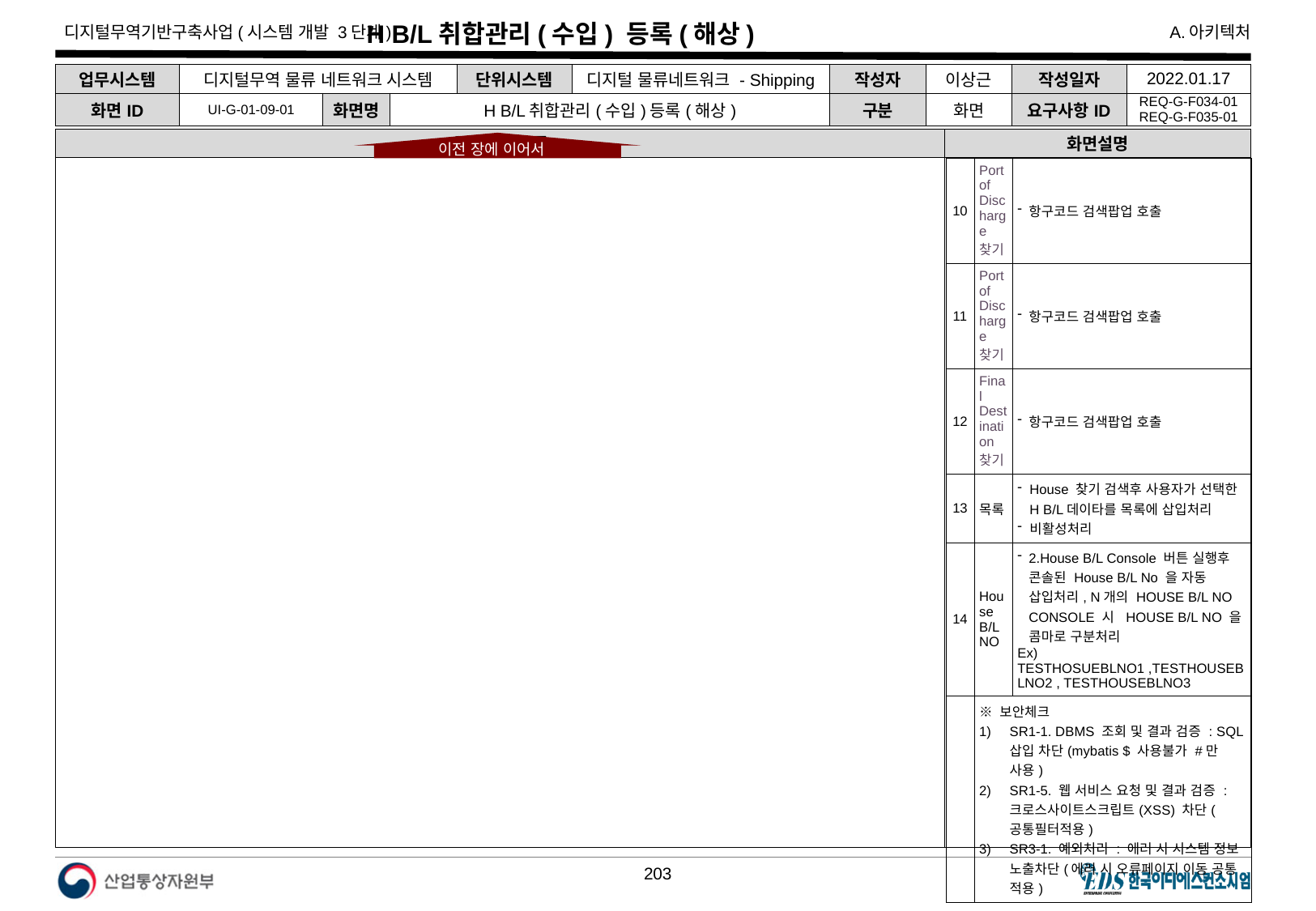

# H B/L취합관리(수입) 등록(해상)
| 업무시스템 | 디지털무역 물류 네트워크 시스템 |  |  | 단위시스템 | 디지털 물류네트워크 - Shipping | 작성자 | 이상근 | 작성일자 | 2022.01.17 |
| --- | --- | --- | --- | --- | --- | --- | --- | --- | --- |
| 화면ID | UI-G-01-09-01 | 화면명 | H B/L취합관리(수입)등록(해상) |  |  | 구분 | 화면 | 요구사항ID | REQ-G-F034-01 REQ-G-F035-01 |
운임관리 등록

화면설명

이전 장에 이어서

| 10 | Port of Discharge 찾기 | 항구코드 검색팝업 호출 |
| --- | --- | --- |
| 11 | Port of Discharge 찾기 | 항구코드 검색팝업 호출 |
| 12 | Final Destination찾기 | 항구코드 검색팝업 호출 |
| 13 | 목록 | House 찾기 검색후 사용자가 선택한 H B/L데이타를 목록에 삽입처리 비활성처리 |
| 14 | House B/L NO | 2.House B/L Console 버튼 실행후 콘솔된 House B/L No 을 자동 삽입처리, N개의 HOUSE B/L NO CONSOLE 시 HOUSE B/L NO 을 콤마로 구분처리 Ex) TESTHOSUEBLNO1 ,TESTHOUSEBLNO2 , TESTHOUSEBLNO3 |
|  | ※ 보안체크 SR1-1. DBMS 조회 및 결과 검증 : SQL 삽입 차단(mybatis $ 사용불가 #만 사용) SR1-5. 웹 서비스 요청 및 결과 검증 : 크로스사이트스크립트(XSS) 차단(공통필터적용) SR3-1. 예외처리 : 에러 시 시스템 정보 노출차단(에러 시 오류페이지 이동 공통 적용) |  |